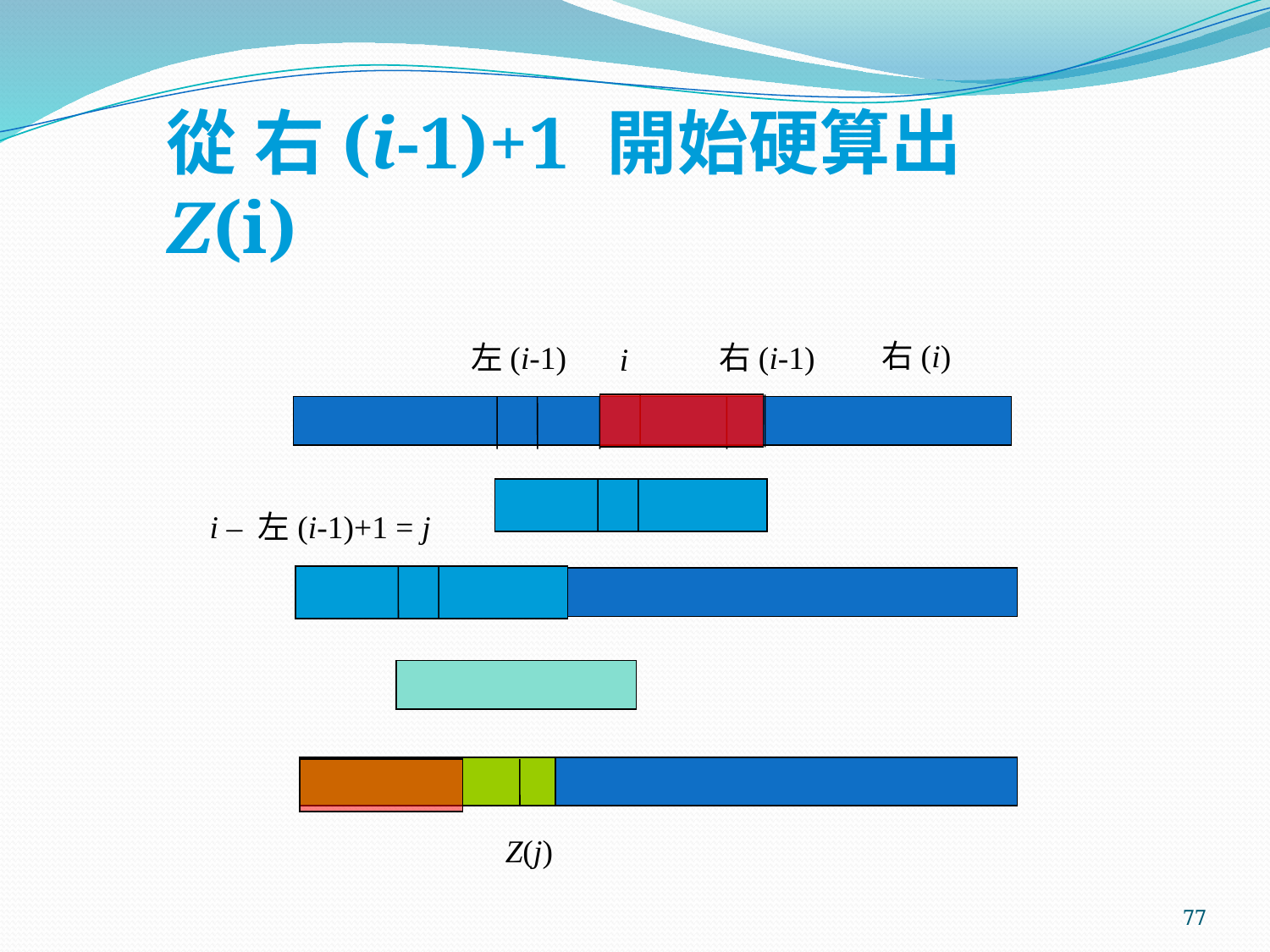

# 從 右(i-1)+1 開始硬算出 Z(i)
右(i)
左(i-1)
右(i-1)
i

i – 左(i-1)+1 = j

Z(j)
77